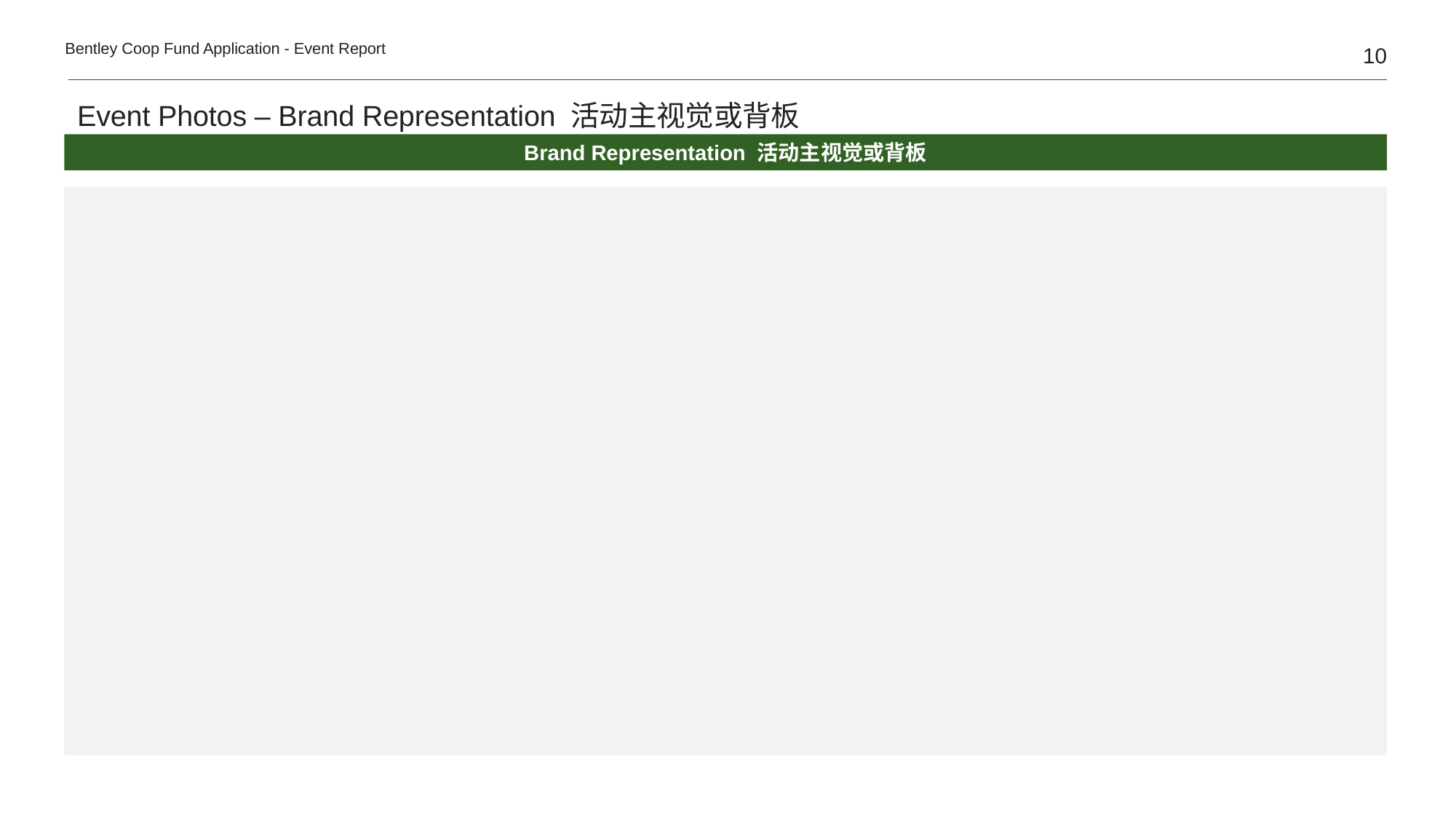

10
Bentley Coop Fund Application - Event Report
Event Photos – Brand Representation 活动主视觉或背板
Brand Representation 活动主视觉或背板